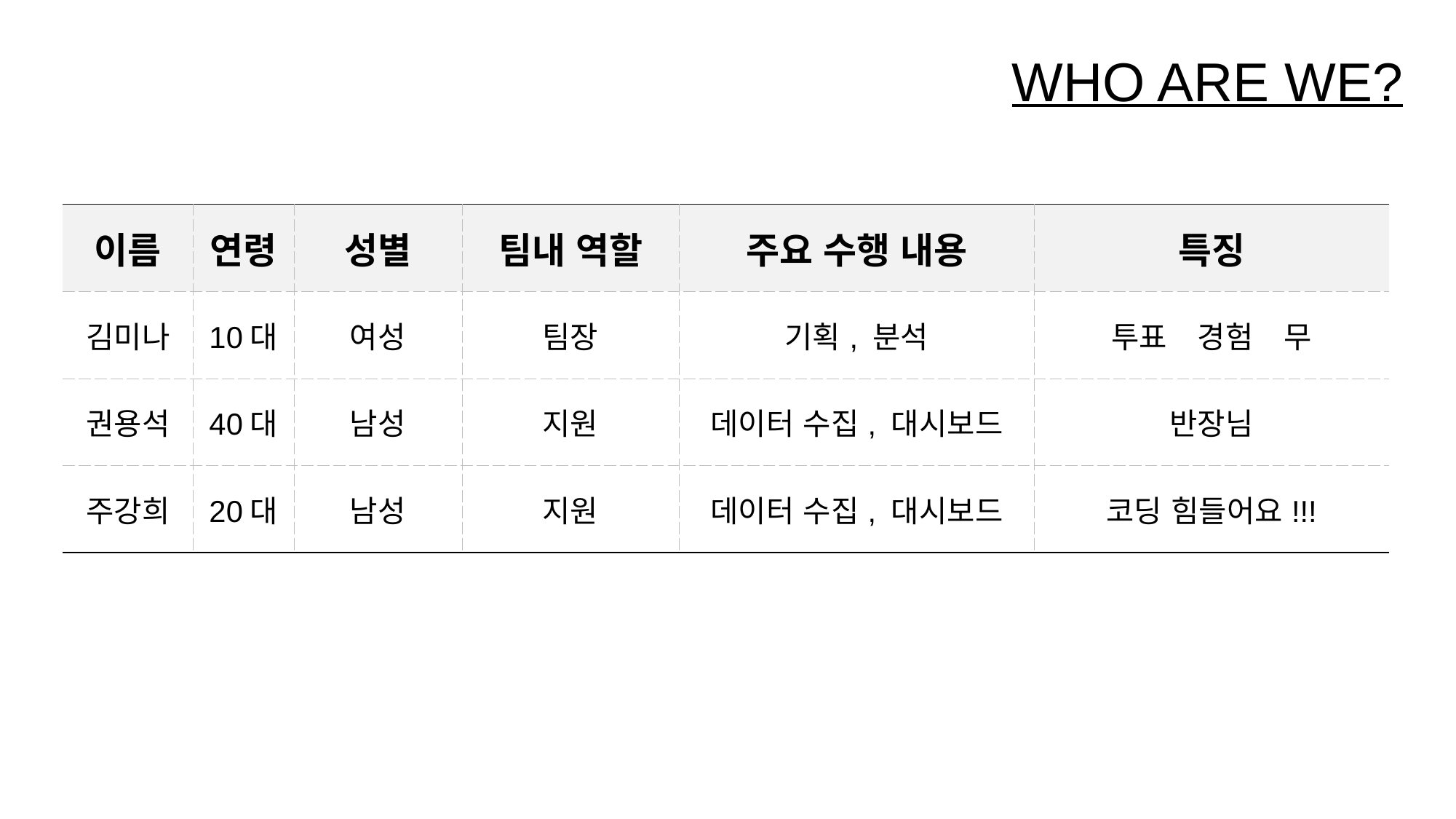

WHO ARE WE?
| 이름 | 연령 | 성별 | 팀내 역할 | 주요 수행 내용 | 특징 |
| --- | --- | --- | --- | --- | --- |
| 김미나 | 10대 | 여성 | 팀장 | 기획, 분석 | 투표　경험　무 |
| 권용석 | 40대 | 남성 | 지원 | 데이터 수집, 대시보드 | 반장님 |
| 주강희 | 20대 | 남성 | 지원 | 데이터 수집, 대시보드 | 코딩 힘들어요!!! |